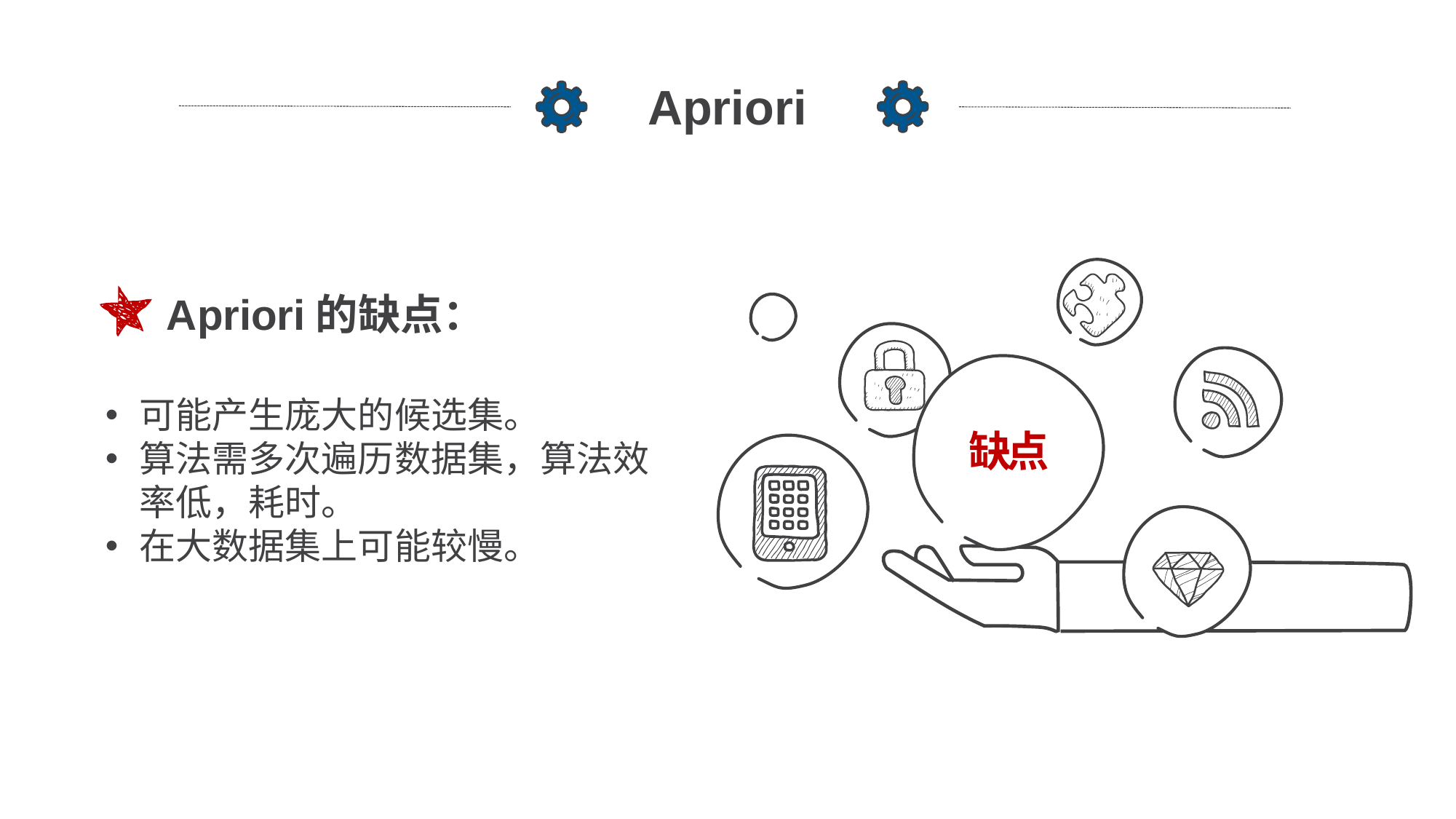

Apriori

Apriori的缺点：

可能产生庞大的候选集。
算法需多次遍历数据集，算法效率低，耗时。
在大数据集上可能较慢。

缺点